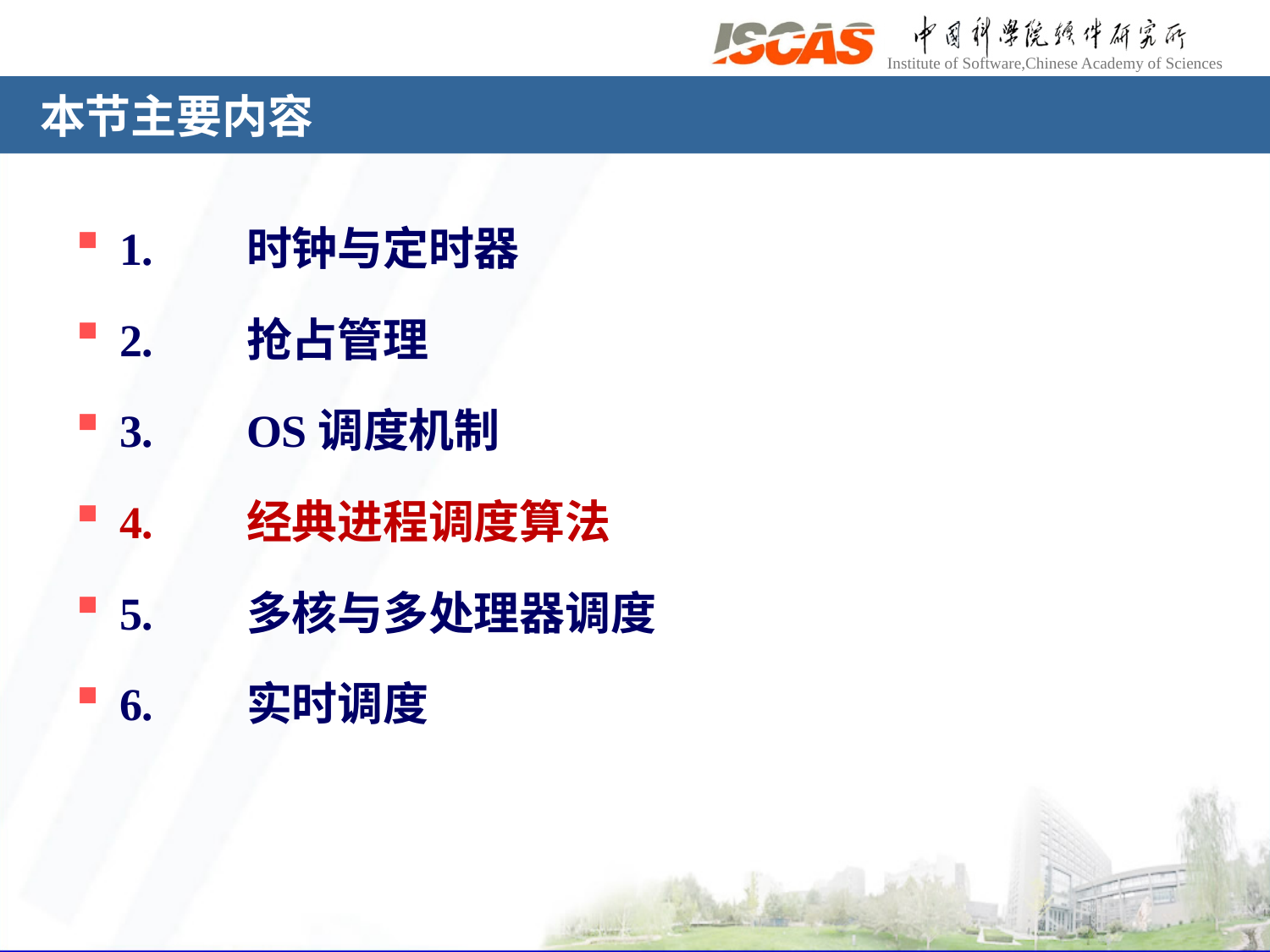

# 本节主要内容
1.	时钟与定时器
2.	抢占管理
3.	OS调度机制
4.	经典进程调度算法
5.	多核与多处理器调度
6.	实时调度